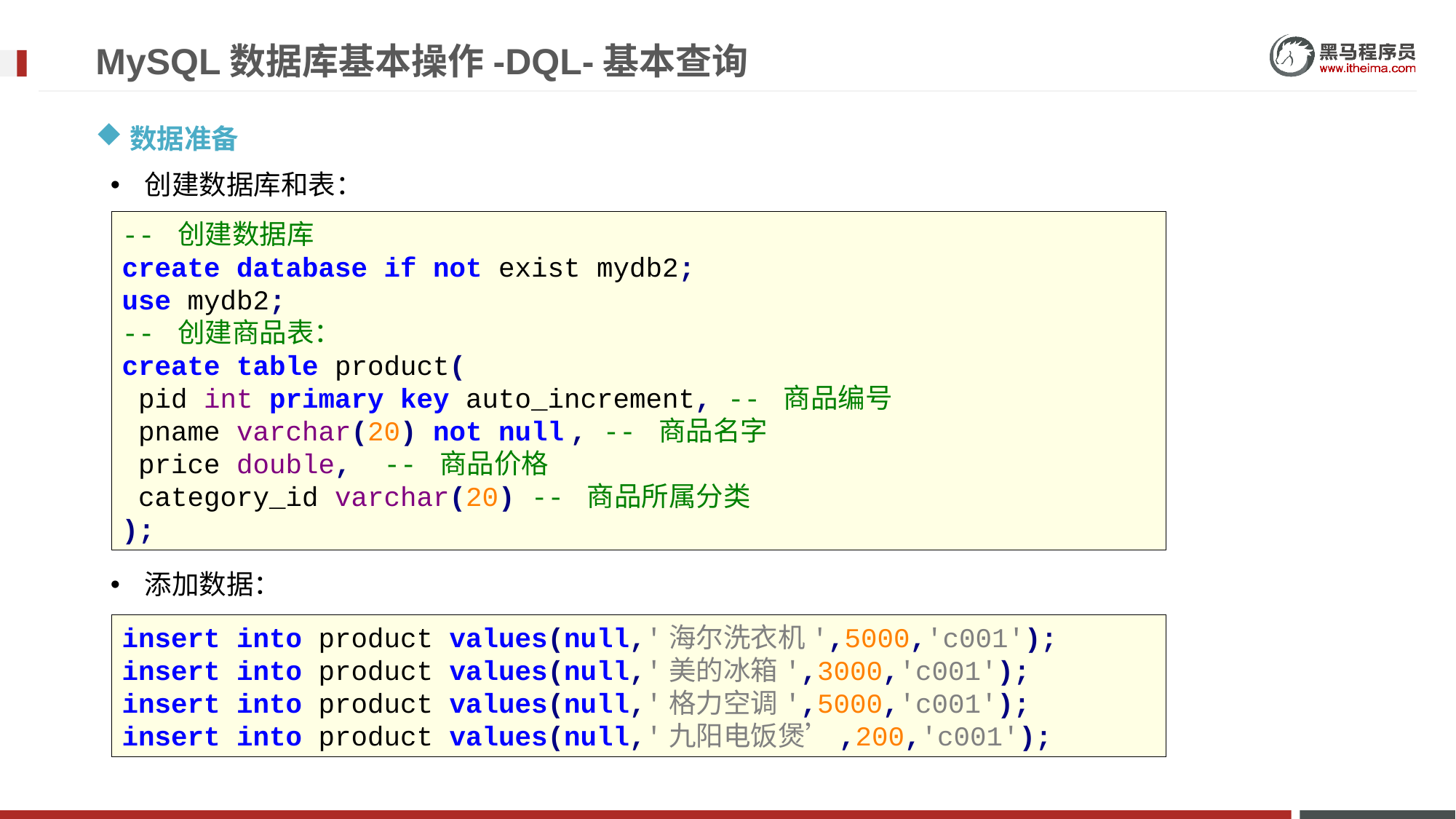

# MySQL数据库基本操作-DQL-基本查询
数据准备
创建数据库和表：
-- 创建数据库
create database if not exist mydb2;
use mydb2;
-- 创建商品表：
create table product(
 pid int primary key auto_increment, -- 商品编号
 pname varchar(20) not null , -- 商品名字
 price double,  -- 商品价格
 category_id varchar(20) -- 商品所属分类
);
添加数据：
insert into product values(null,'海尔洗衣机',5000,'c001');
insert into product values(null,'美的冰箱',3000,'c001');
insert into product values(null,'格力空调',5000,'c001');
insert into product values(null,'九阳电饭煲’,200,'c001');